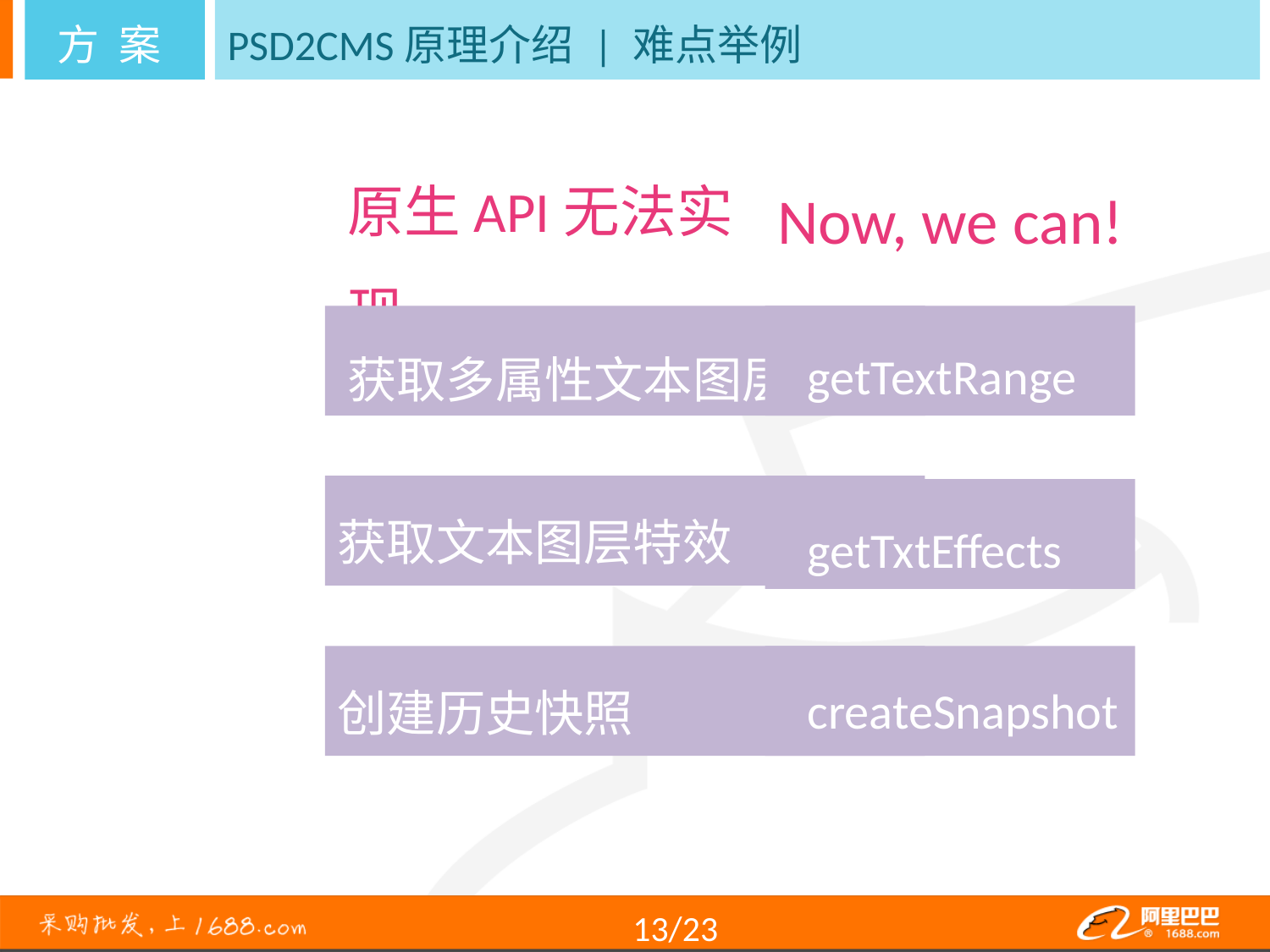

方  案
PSD2CMS原理介绍 | 难点举例

原生API无法实现
Now, we can!

getTextRange
获取多属性文本图层样式

获取文本图层特效

getTxtEffects
createSnapshot

创建历史快照
13/23